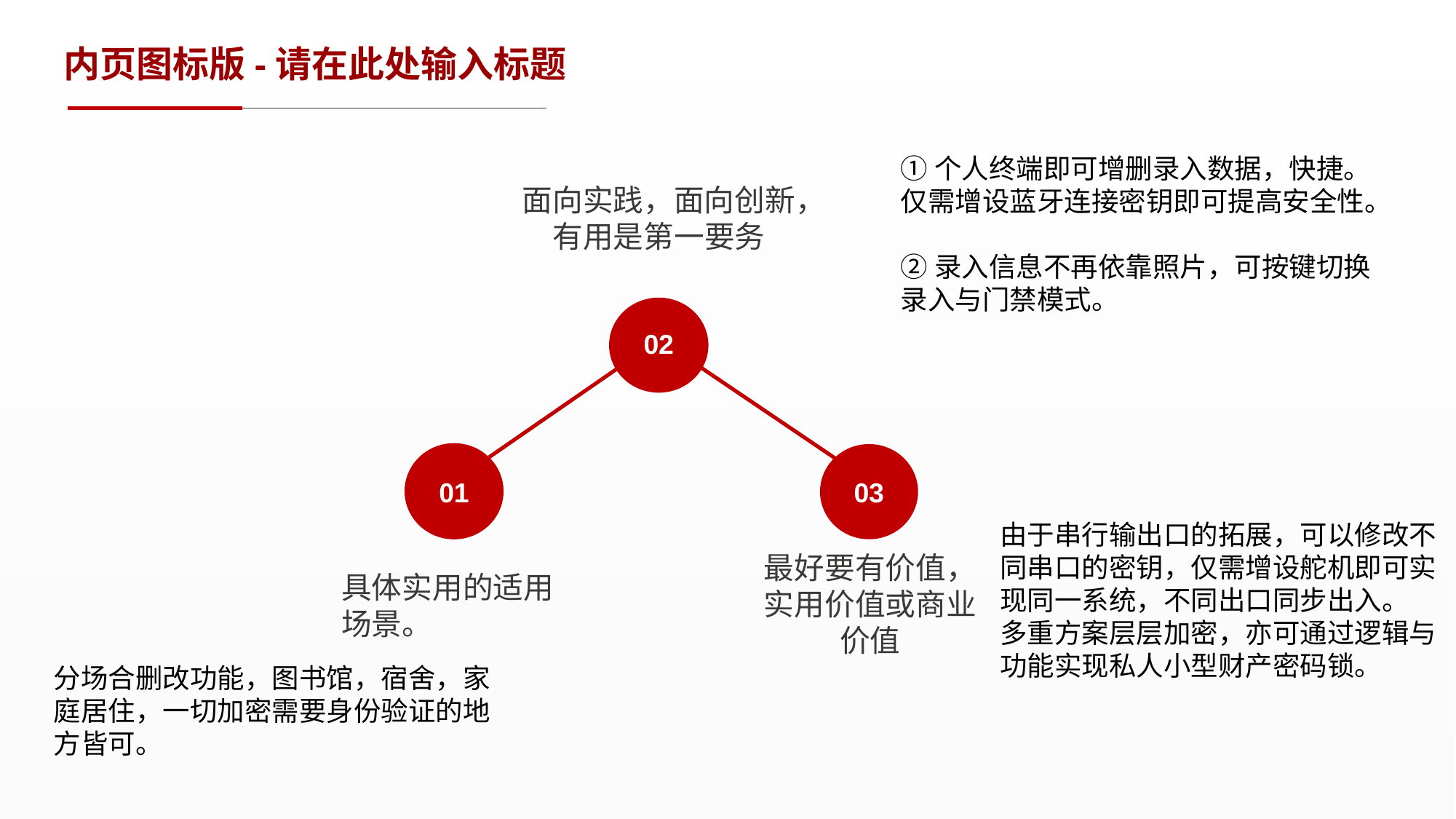

内页图标版-请在此处输入标题
①个人终端即可增删录入数据，快捷。仅需增设蓝牙连接密钥即可提高安全性。

②录入信息不再依靠照片，可按键切换录入与门禁模式。
面向实践，面向创新，有用是第一要务

02

01
03
由于串行输出口的拓展，可以修改不同串口的密钥，仅需增设舵机即可实现同一系统，不同出口同步出入。
多重方案层层加密，亦可通过逻辑与功能实现私人小型财产密码锁。
最好要有价值，实用价值或商业价值
具体实用的适用场景。
分场合删改功能，图书馆，宿舍，家庭居住，一切加密需要身份验证的地方皆可。